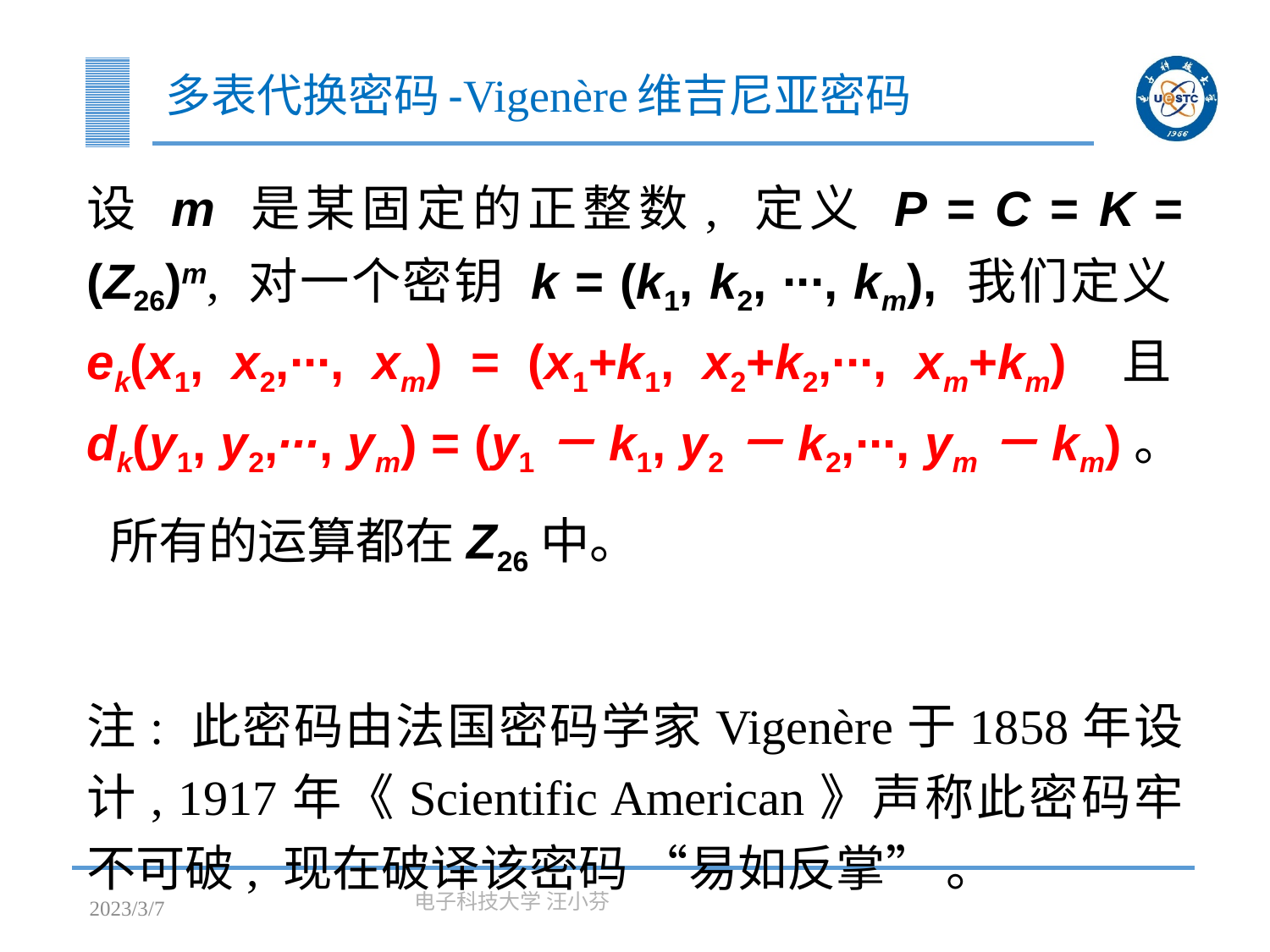

# 多表代换密码-Vigenère维吉尼亚密码
设 m 是某固定的正整数, 定义 P = C = K = (Z26)m, 对一个密钥 k = (k1, k2, ∙∙∙, km), 我们定义ek(x1, x2,∙∙∙, xm) = (x1+k1, x2+k2,∙∙∙, xm+km) 且dk(y1, y2,∙∙∙, ym) = (y1－k1, y2－k2,∙∙∙, ym－km)。
 所有的运算都在Z26中。

注: 此密码由法国密码学家Vigenère于1858年设计, 1917年《Scientific American》声称此密码牢不可破, 现在破译该密码 “易如反掌” 。
2023/3/7
电子科技大学 汪小芬